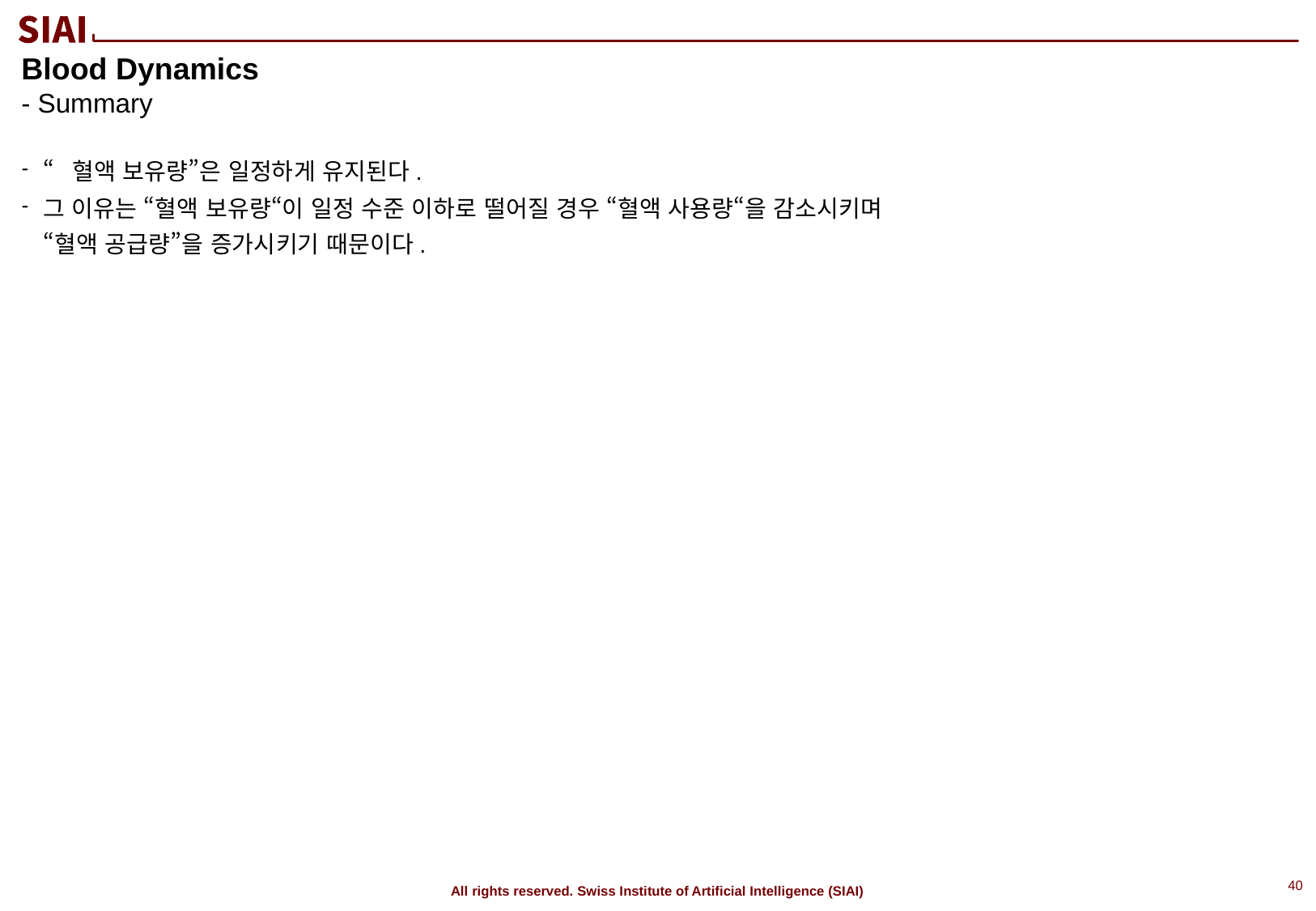

Blood Dynamics
- Summary
“혈액 보유량”은 일정하게 유지된다.
그 이유는 “혈액 보유량“이 일정 수준 이하로 떨어질 경우 “혈액 사용량“을 감소시키며
“혈액 공급량”을 증가시키기 때문이다.
40
All rights reserved. Swiss Institute of Artificial Intelligence (SIAI)